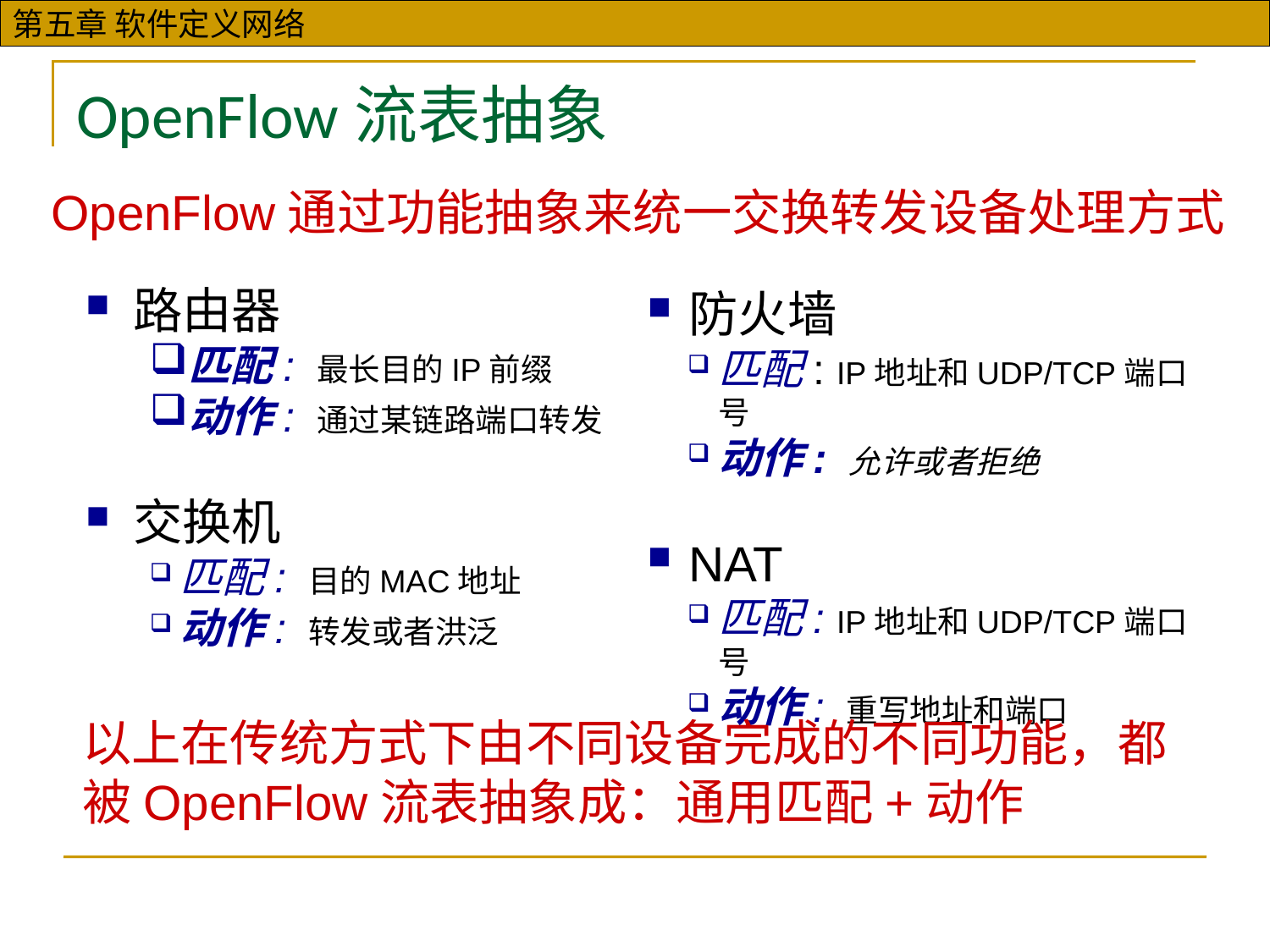

# OpenFlow流表抽象
OpenFlow通过功能抽象来统一交换转发设备处理方式
路由器
匹配: 最长目的IP前缀
动作: 通过某链路端口转发

交换机
匹配: 目的MAC地址
动作: 转发或者洪泛
防火墙
匹配: IP地址和UDP/TCP端口号
动作: 允许或者拒绝

NAT
匹配: IP地址和UDP/TCP端口号
动作: 重写地址和端口
以上在传统方式下由不同设备完成的不同功能，都
被OpenFlow流表抽象成：通用匹配+动作